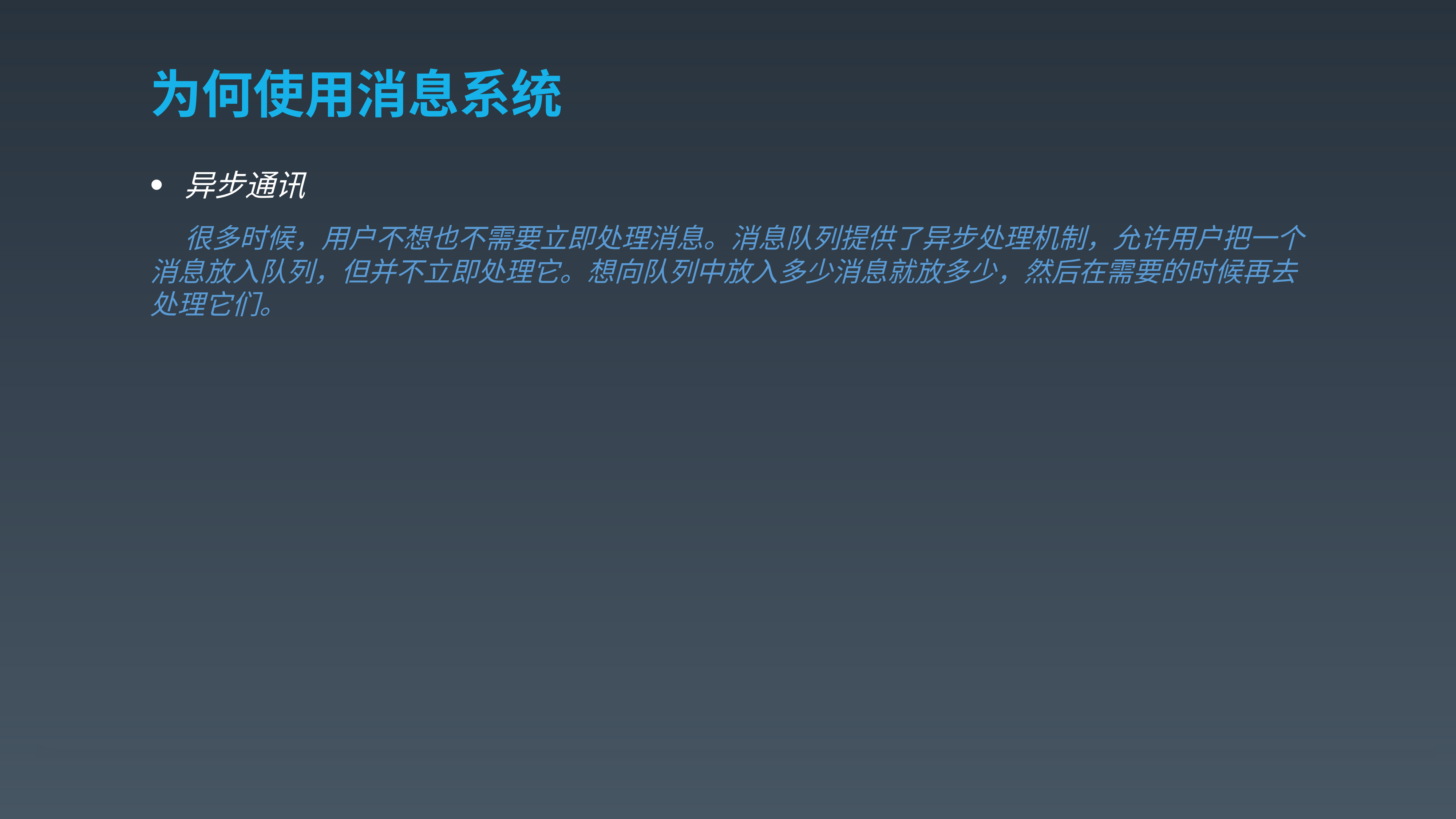

# 为何使用消息系统
异步通讯
    很多时候，用户不想也不需要立即处理消息。消息队列提供了异步处理机制，允许用户把一个消息放入队列，但并不立即处理它。想向队列中放入多少消息就放多少，然后在需要的时候再去处理它们。